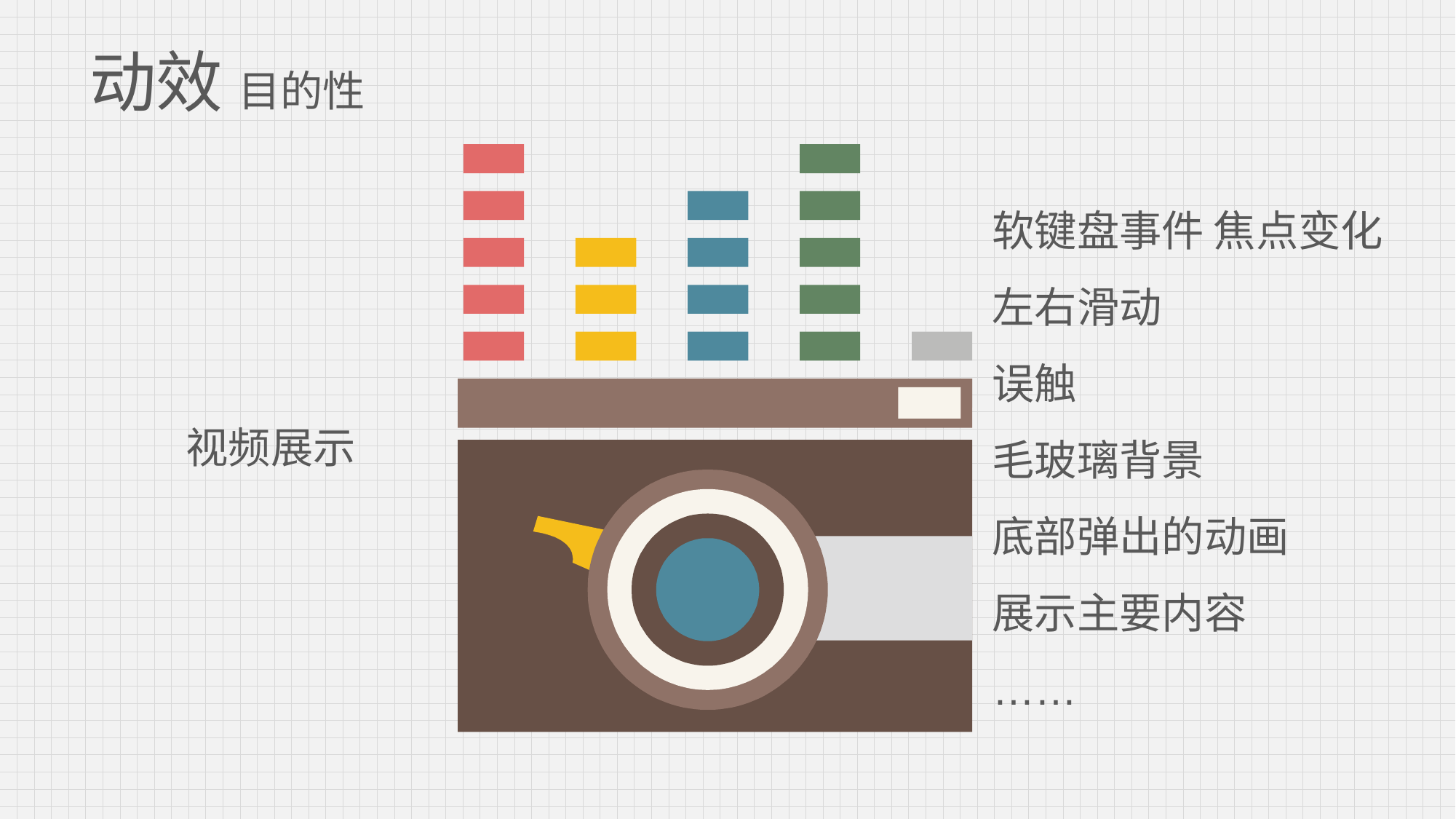

# 动效 目的性

软键盘事件 焦点变化
左右滑动
误触
毛玻璃背景
底部弹出的动画
展示主要内容
……

视频展示